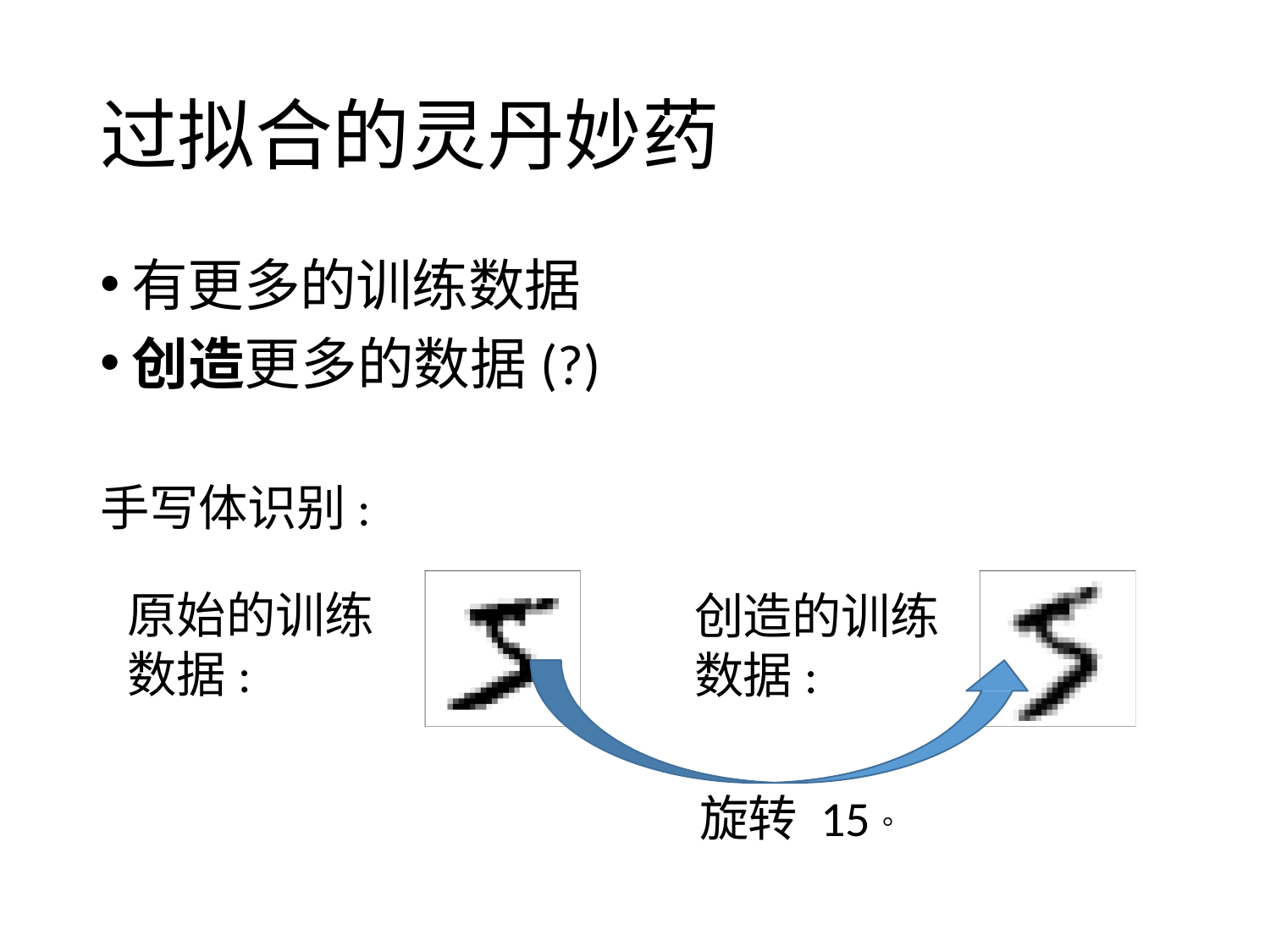

# 过拟合的灵丹妙药
有更多的训练数据
创造更多的数据(?)

手写体识别:

原始的训练数据:
创造的训练数据:

旋转 15。